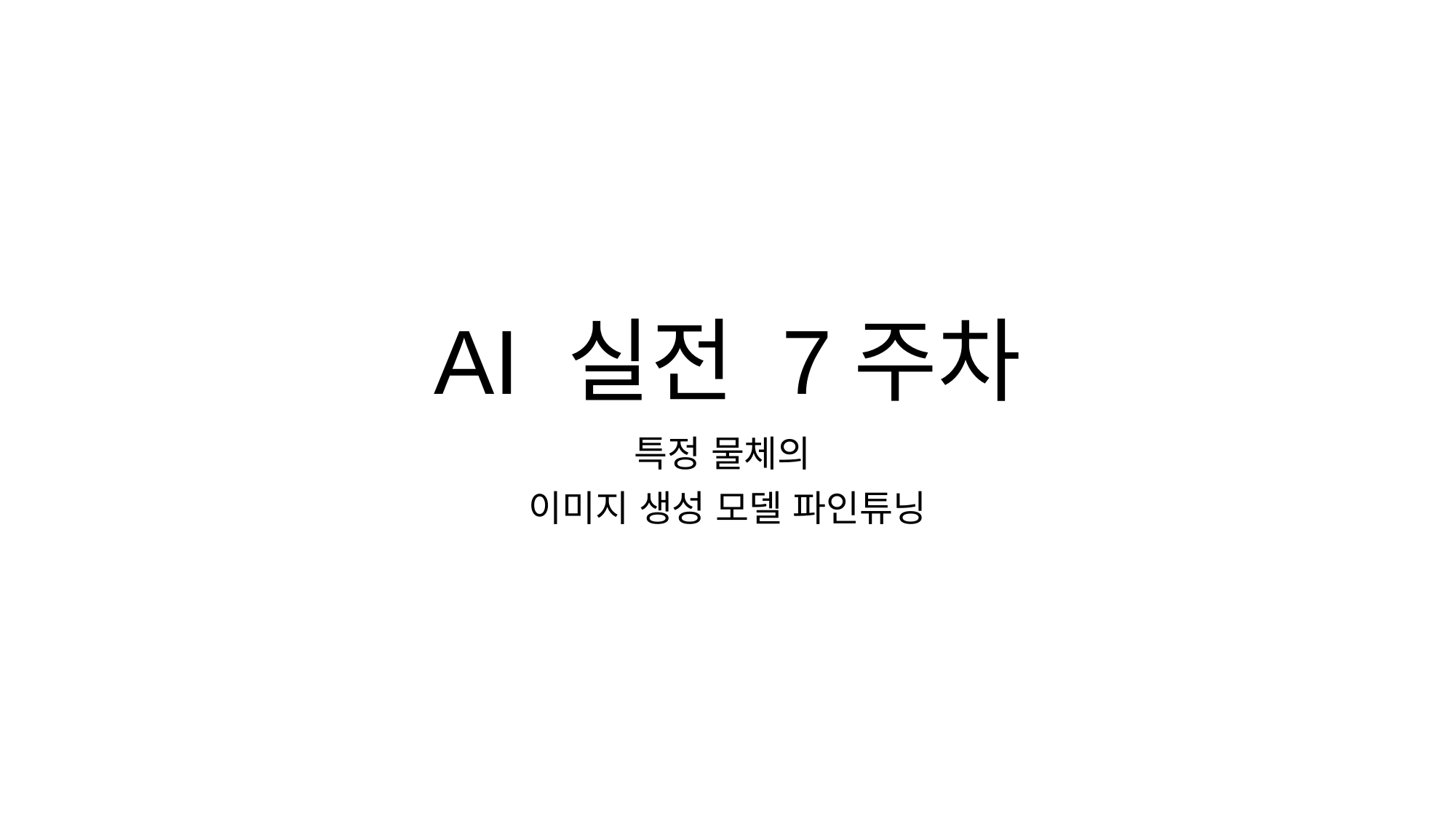

# AI 실전 7주차
특정 물체의
이미지 생성 모델 파인튜닝